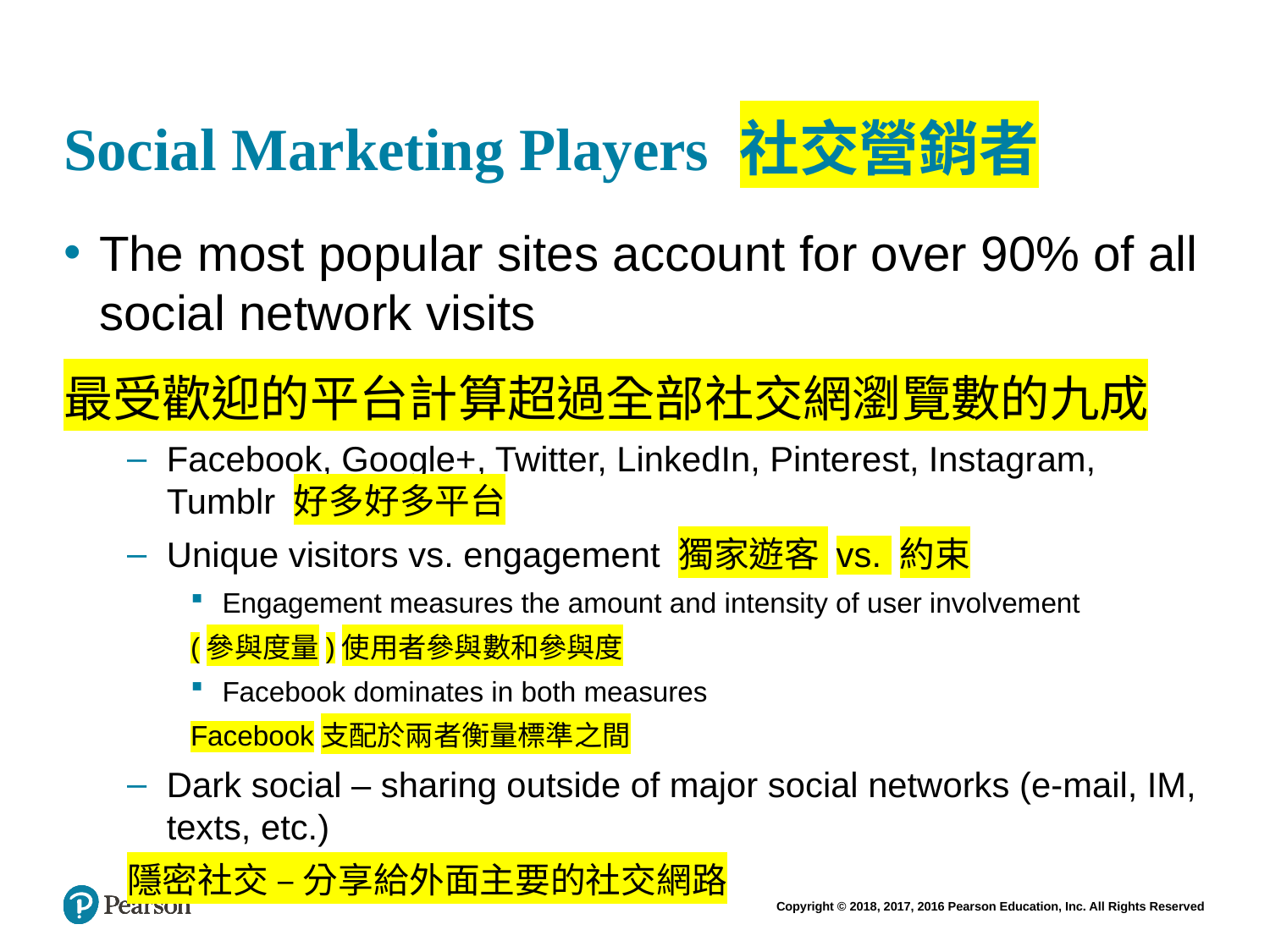

# Social Marketing Players 社交營銷者
The most popular sites account for over 90% of all social network visits
最受歡迎的平台計算超過全部社交網瀏覽數的九成
Facebook, Google+, Twitter, LinkedIn, Pinterest, Instagram, Tumblr 好多好多平台
Unique visitors vs. engagement 獨家遊客 vs. 約束
Engagement measures the amount and intensity of user involvement
(參與度量)使用者參與數和參與度
Facebook dominates in both measures
Facebook支配於兩者衡量標準之間
Dark social – sharing outside of major social networks (e-mail, IM, texts, etc.)
隱密社交 – 分享給外面主要的社交網路